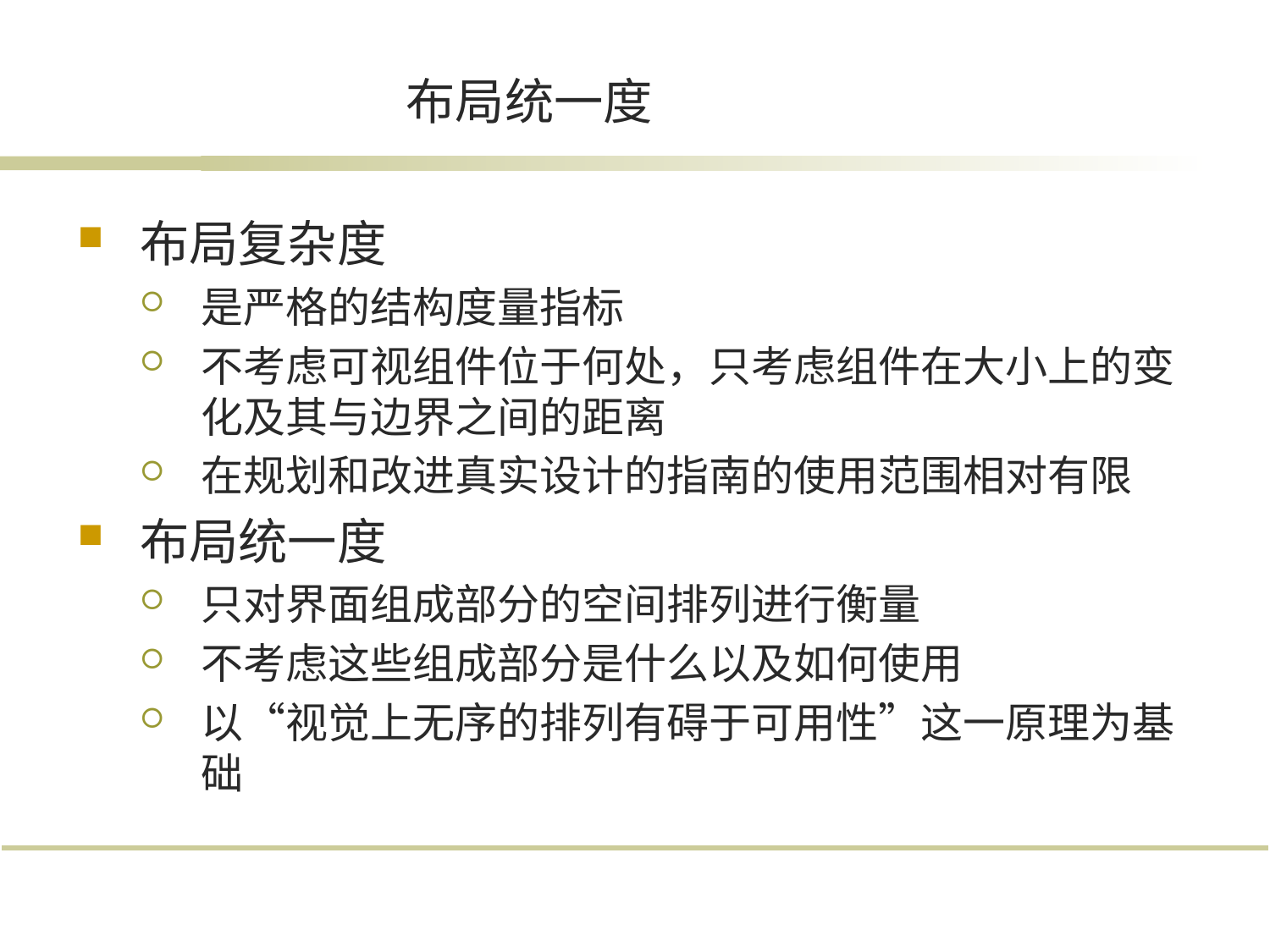

# 布局统一度
布局复杂度
是严格的结构度量指标
不考虑可视组件位于何处，只考虑组件在大小上的变化及其与边界之间的距离
在规划和改进真实设计的指南的使用范围相对有限
布局统一度
只对界面组成部分的空间排列进行衡量
不考虑这些组成部分是什么以及如何使用
以“视觉上无序的排列有碍于可用性”这一原理为基础